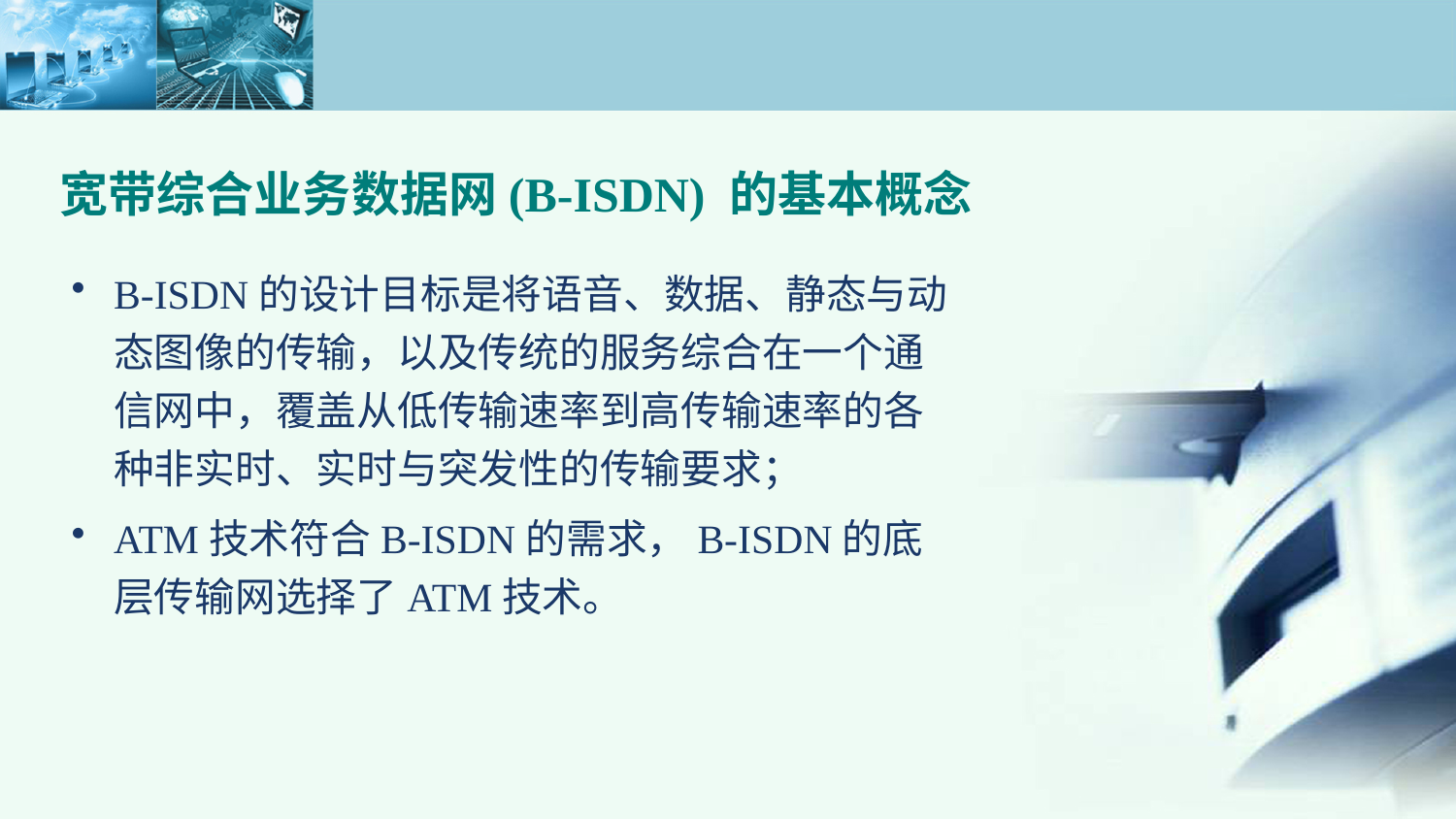

宽带综合业务数据网(B-ISDN) 的基本概念
B-ISDN的设计目标是将语音、数据、静态与动态图像的传输，以及传统的服务综合在一个通信网中，覆盖从低传输速率到高传输速率的各种非实时、实时与突发性的传输要求；
ATM技术符合B-ISDN的需求，B-ISDN的底层传输网选择了ATM技术。